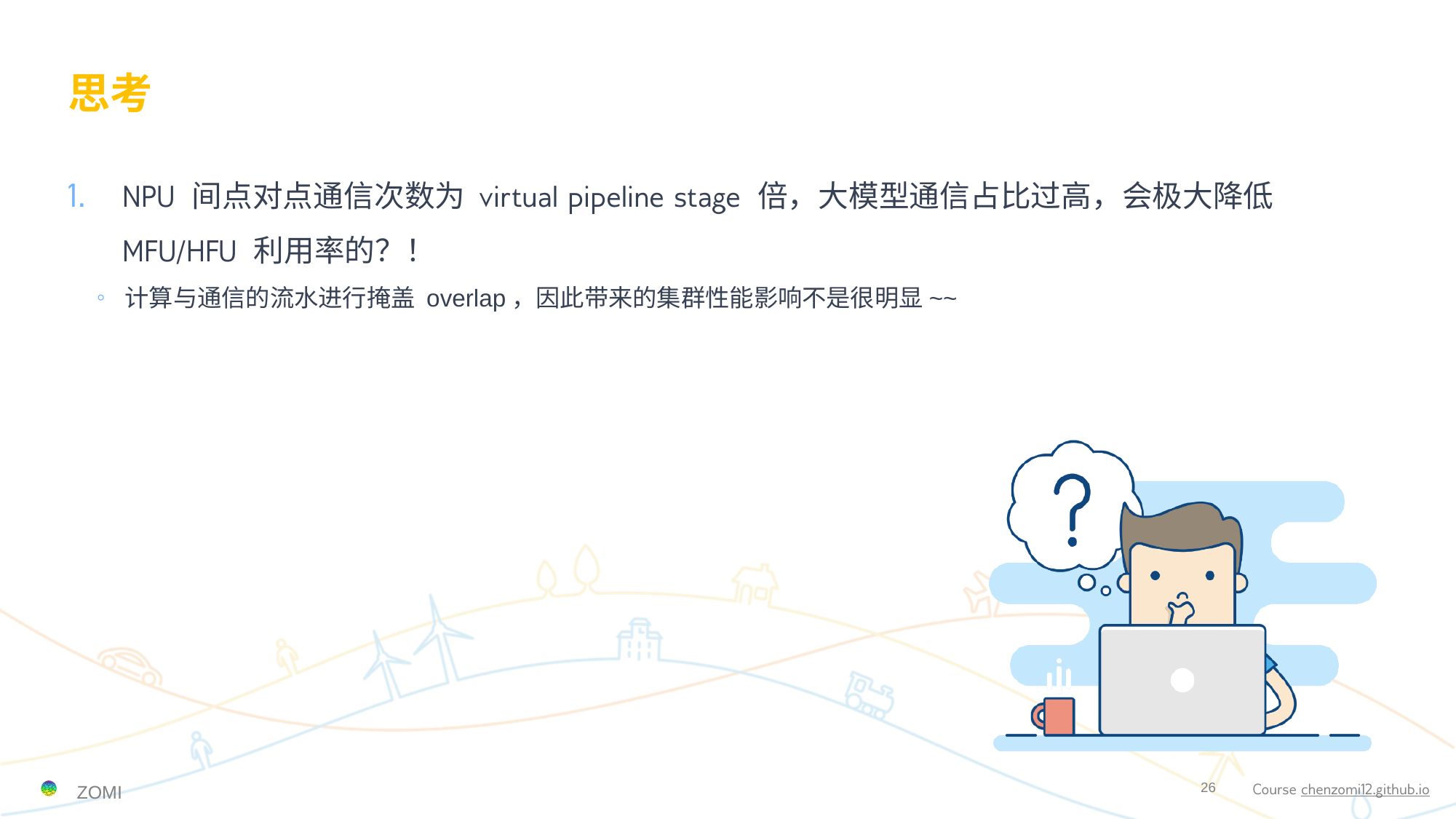

# 思考
NPU 间点对点通信次数为 virtual pipeline stage 倍，大模型通信占比过高，会极大降低 MFU/HFU 利用率的？！
计算与通信的流水进行掩盖 overlap，因此带来的集群性能影响不是很明显~~